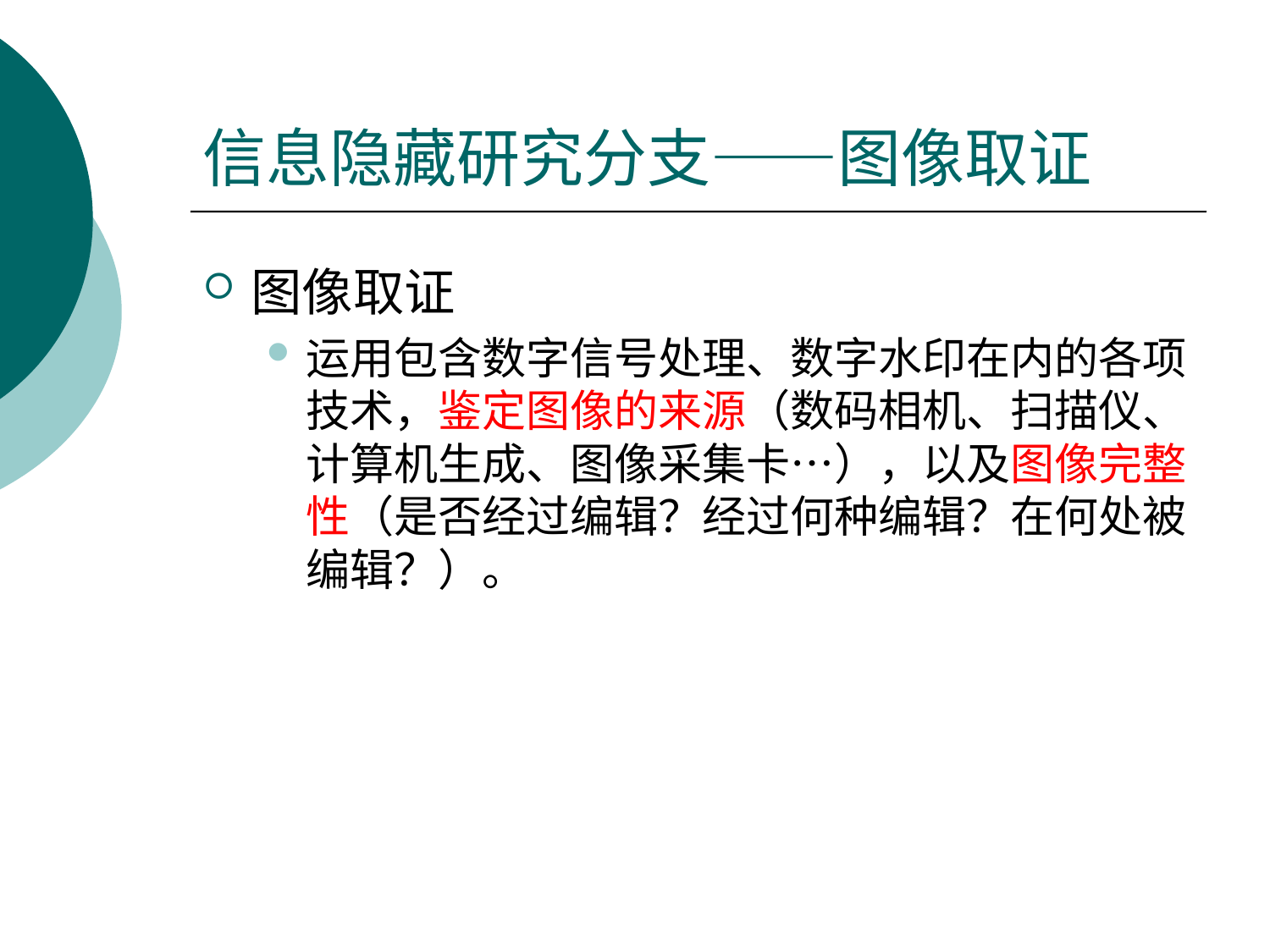

# 信息隐藏研究分支——图像取证
图像取证
运用包含数字信号处理、数字水印在内的各项技术，鉴定图像的来源（数码相机、扫描仪、计算机生成、图像采集卡…），以及图像完整性（是否经过编辑？经过何种编辑？在何处被编辑？）。